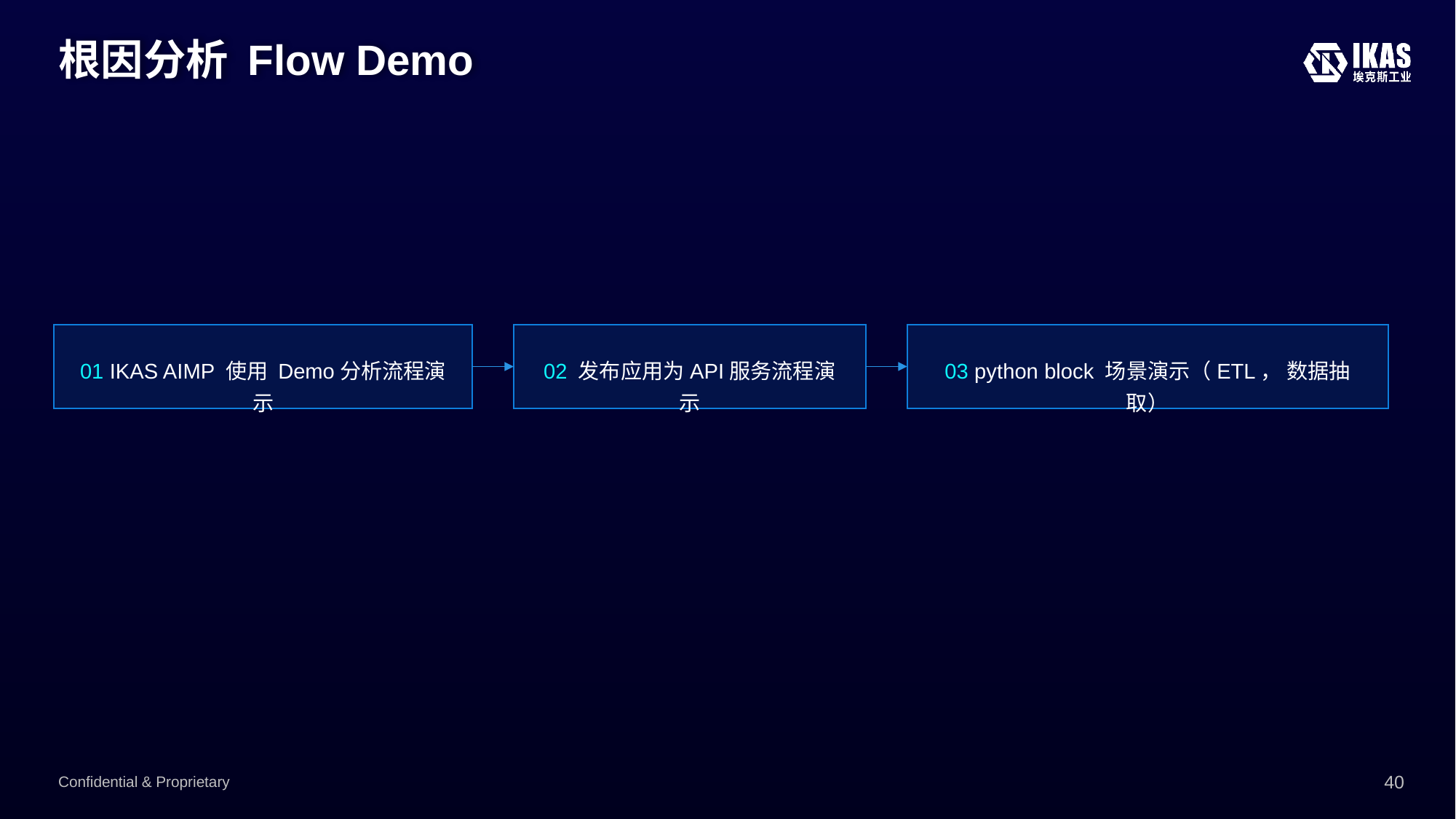

# 根因分析 Flow Demo

01 IKAS AIMP 使用 Demo分析流程演示

02 发布应用为API服务流程演示

03 python block 场景演示（ETL， 数据抽取）